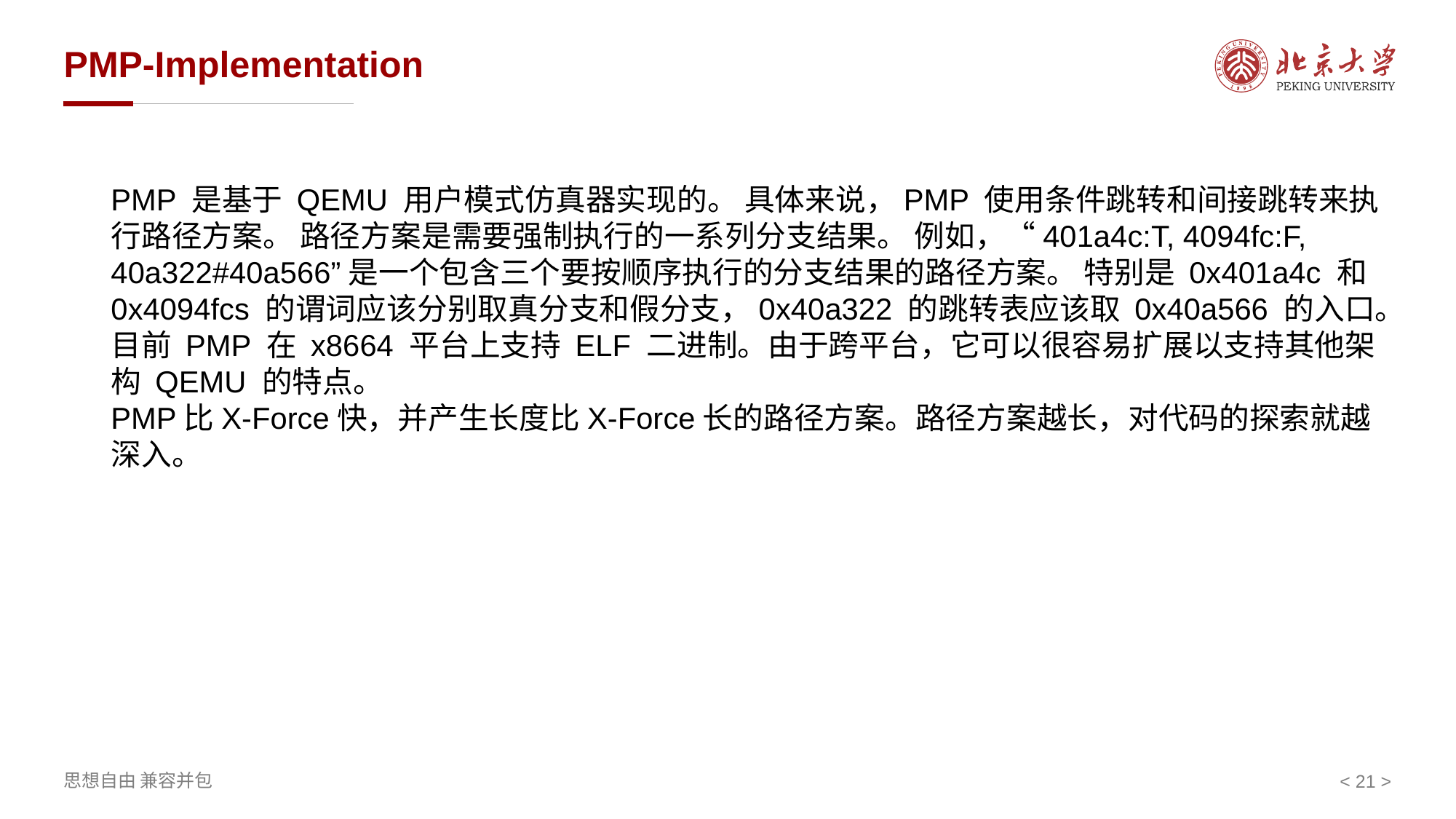

# PMP-Implementation
PMP 是基于 QEMU 用户模式仿真器实现的。 具体来说，PMP 使用条件跳转和间接跳转来执行路径方案。 路径方案是需要强制执行的一系列分支结果。 例如，“401a4c:T, 4094fc:F, 40a322#40a566”是一个包含三个要按顺序执行的分支结果的路径方案。 特别是 0x401a4c 和 0x4094fcs 的谓词应该分别取真分支和假分支，0x40a322 的跳转表应该取 0x40a566 的入口。目前 PMP 在 x8664 平台上支持 ELF 二进制。由于跨平台，它可以很容易扩展以支持其他架构 QEMU 的特点。
PMP比X-Force快，并产生长度比X-Force长的路径方案。路径方案越长，对代码的探索就越深入。
< 21 >